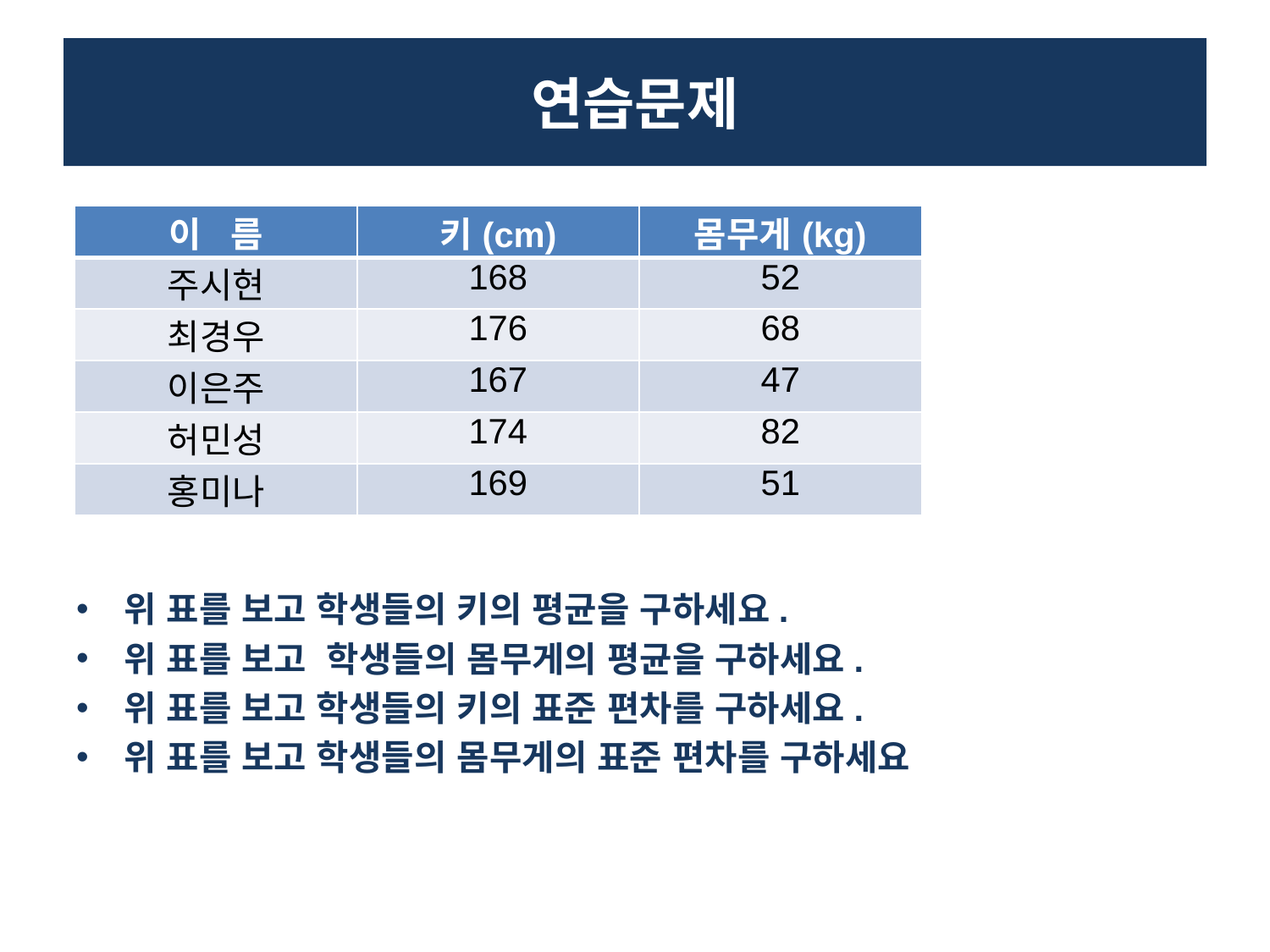

# 연습문제

위 표를 보고 학생들의 키의 평균을 구하세요.
위 표를 보고  학생들의 몸무게의 평균을 구하세요.
위 표를 보고 학생들의 키의 표준 편차를 구하세요.
위 표를 보고 학생들의 몸무게의 표준 편차를 구하세요
| 이 름 | 키(cm) | 몸무게(kg) |
| --- | --- | --- |
| 주시현 | 168 | 52 |
| 최경우 | 176 | 68 |
| 이은주 | 167 | 47 |
| 허민성 | 174 | 82 |
| 홍미나 | 169 | 51 |